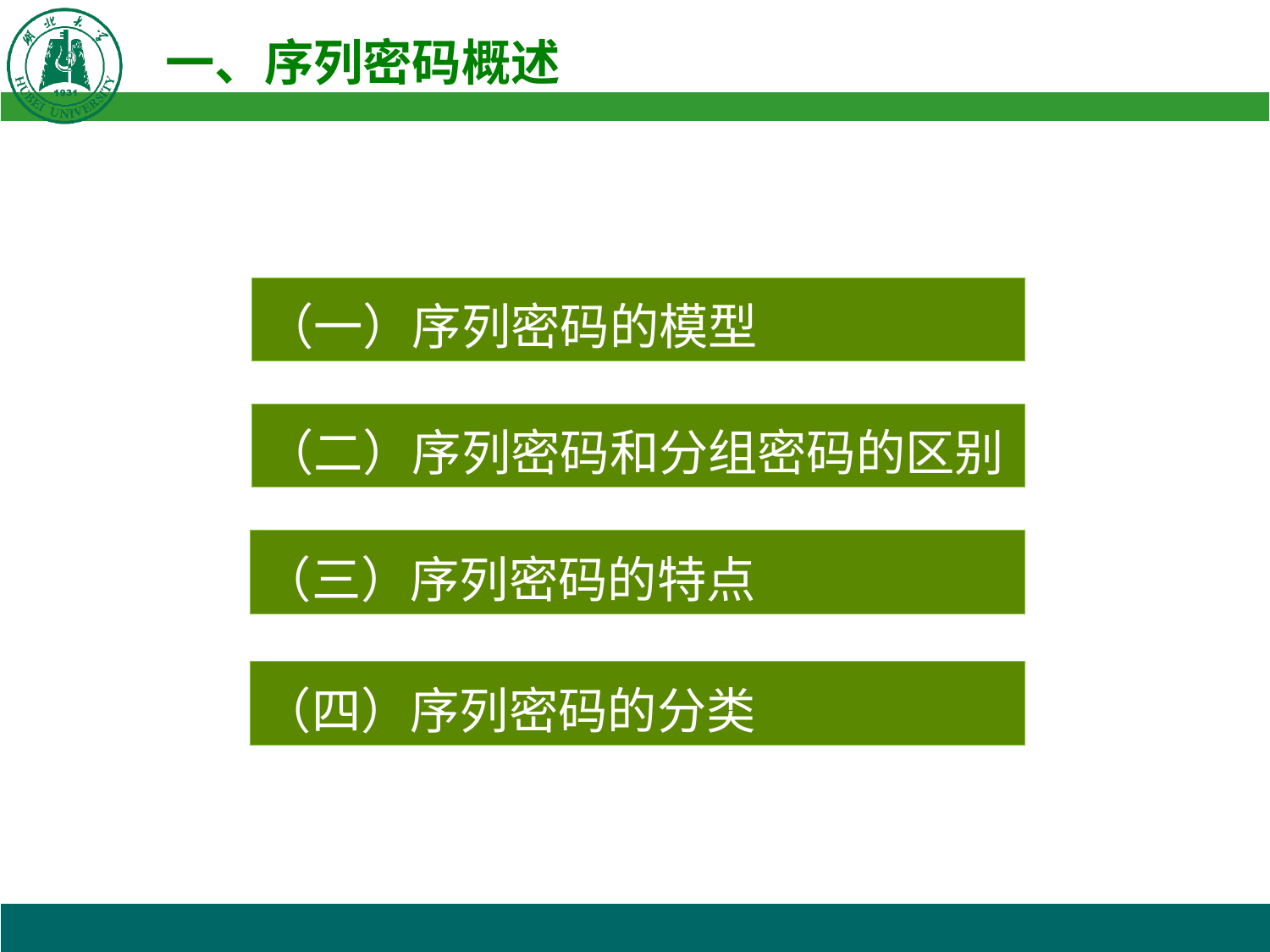

（一）序列密码的模型
（二）序列密码和分组密码的区别
（三）序列密码的特点
（四）序列密码的分类